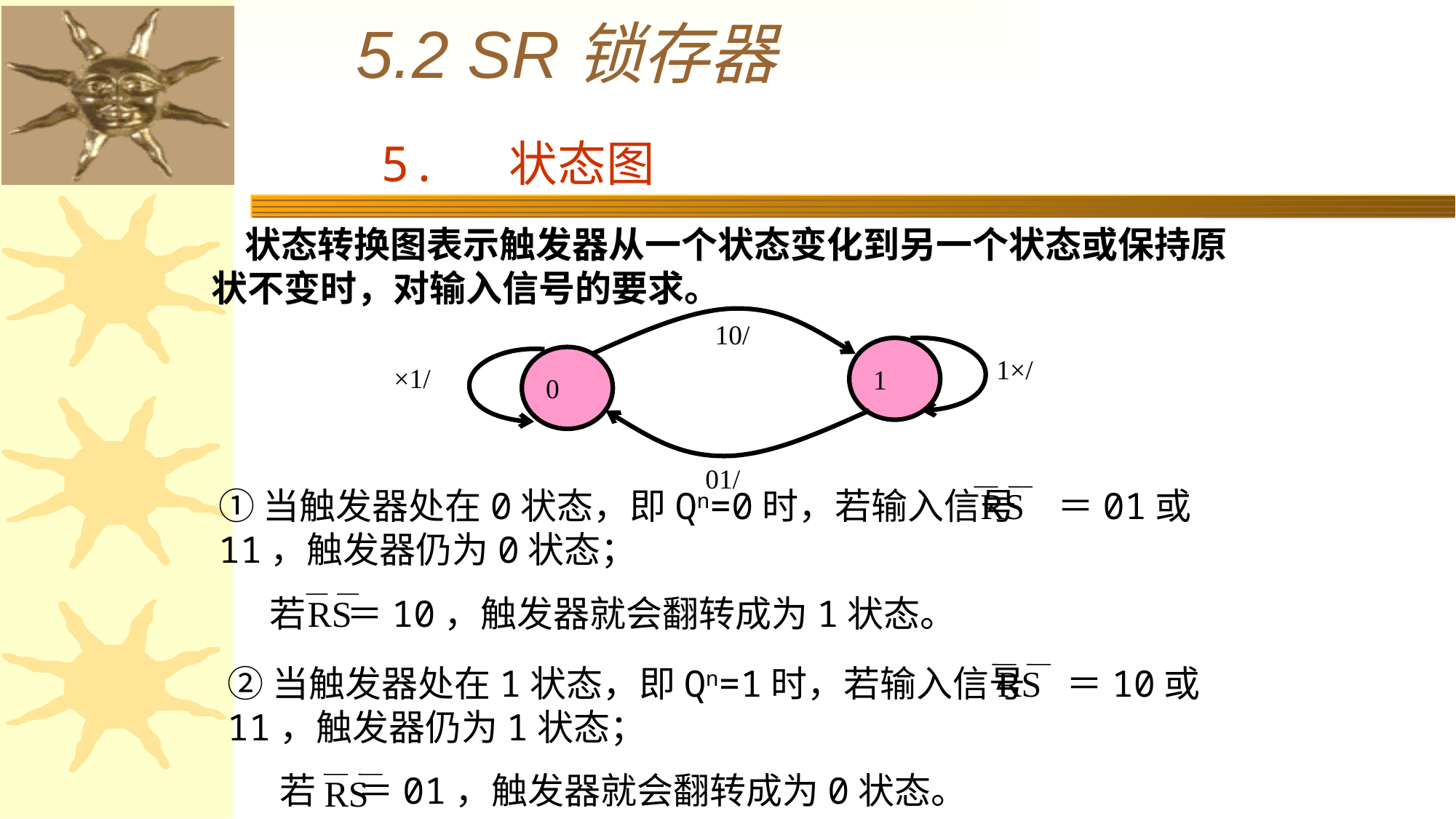

5.2 SR锁存器
5.  状态图
   状态转换图表示触发器从一个状态变化到另一个状态或保持原状不变时，对输入信号的要求。

10/
1

0
1×/

×1/

01/
①当触发器处在0状态，即Qn=0时，若输入信号     ＝01或11，触发器仍为0状态；
RS

若     ＝10，触发器就会翻转成为1状态。
RS

②当触发器处在1状态，即Qn=1时，若输入信号     ＝10或11，触发器仍为1状态；
RS

若     ＝01，触发器就会翻转成为0状态。
RS